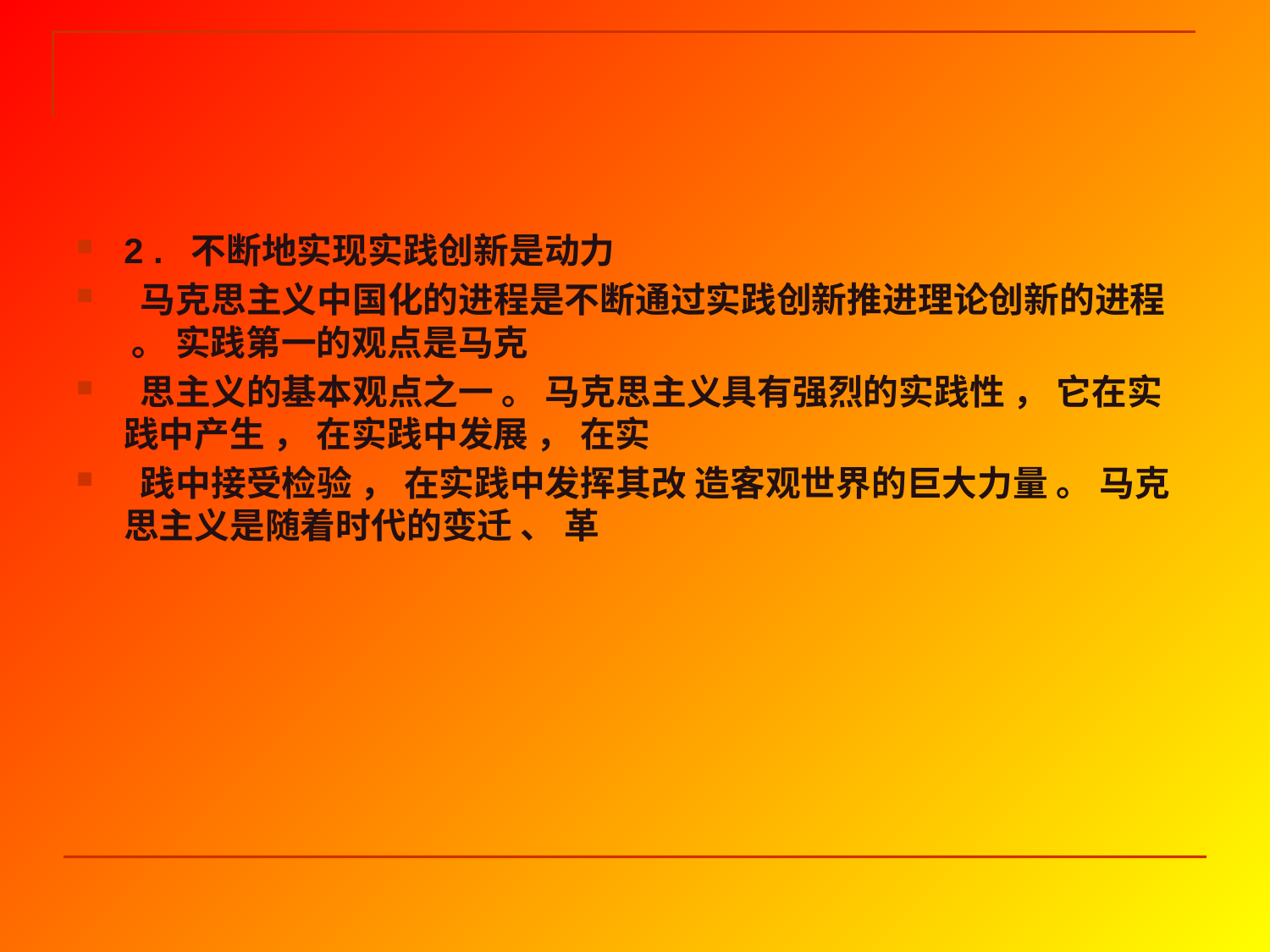

#
2 .  不断地实现实践创新是动力
 马克思主义中国化的进程是不断通过实践创新推进理论创新的进程 。 实践第一的观点是马克
 思主义的基本观点之一 。 马克思主义具有强烈的实践性 ， 它在实践中产生 ， 在实践中发展 ， 在实
 践中接受检验 ， 在实践中发挥其改 造客观世界的巨大力量 。 马克思主义是随着时代的变迁 、 革